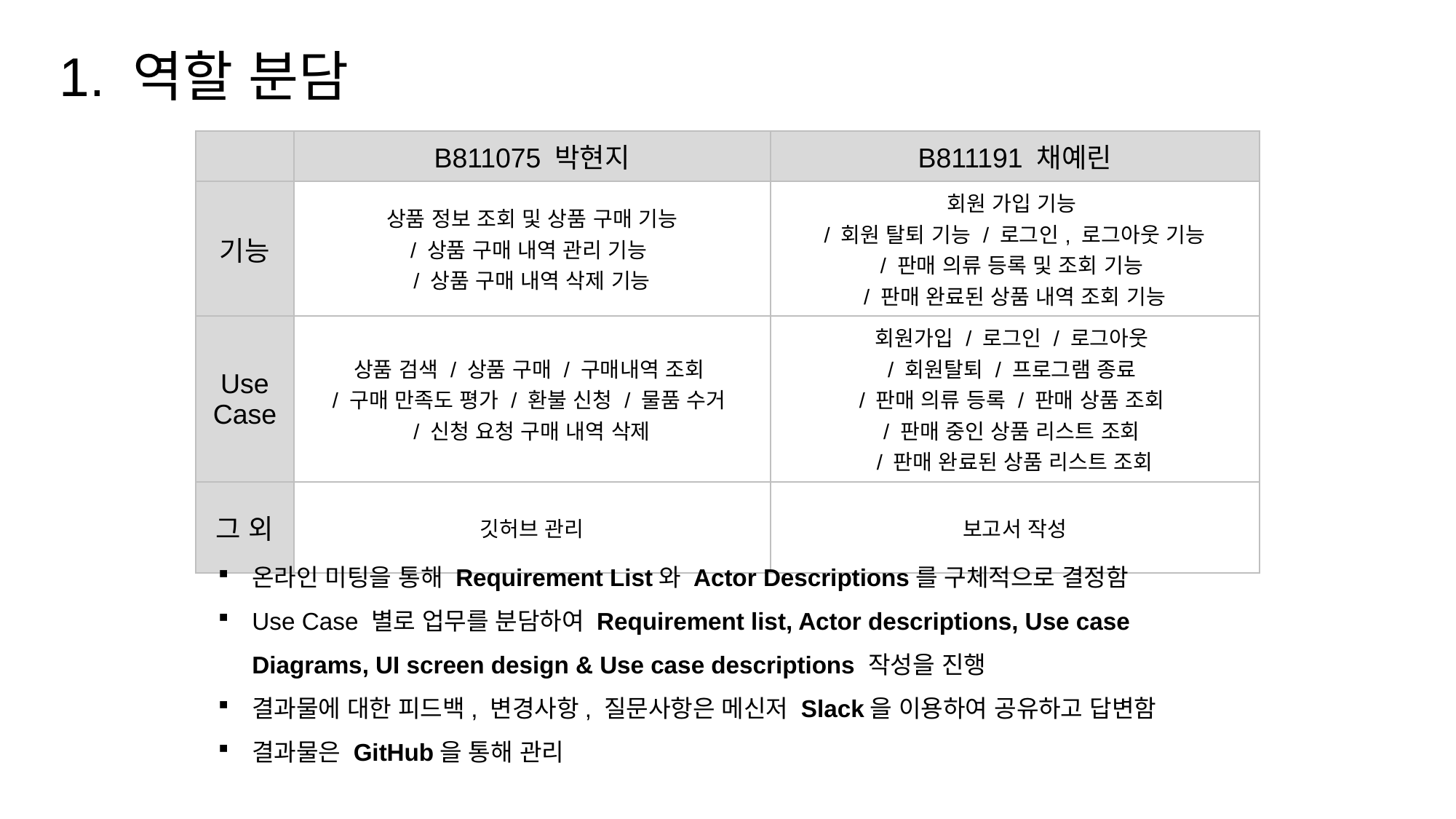

# 1. 역할 분담
|  | B811075 박현지 | B811191 채예린 |
| --- | --- | --- |
| 기능 | 상품 정보 조회 및 상품 구매 기능 / 상품 구매 내역 관리 기능 / 상품 구매 내역 삭제 기능 | 회원 가입 기능 / 회원 탈퇴 기능 / 로그인, 로그아웃 기능 / 판매 의류 등록 및 조회 기능 / 판매 완료된 상품 내역 조회 기능 |
| Use Case | 상품 검색 / 상품 구매 / 구매내역 조회 / 구매 만족도 평가 / 환불 신청 / 물품 수거 / 신청 요청 구매 내역 삭제 | 회원가입 / 로그인 / 로그아웃 / 회원탈퇴 / 프로그램 종료 / 판매 의류 등록 / 판매 상품 조회 / 판매 중인 상품 리스트 조회 / 판매 완료된 상품 리스트 조회 |
| 그 외 | 깃허브 관리 | 보고서 작성 |
온라인 미팅을 통해 Requirement List와 Actor Descriptions를 구체적으로 결정함
Use Case 별로 업무를 분담하여 Requirement list, Actor descriptions, Use case Diagrams, UI screen design & Use case descriptions 작성을 진행
결과물에 대한 피드백, 변경사항, 질문사항은 메신저 Slack을 이용하여 공유하고 답변함
결과물은 GitHub을 통해 관리